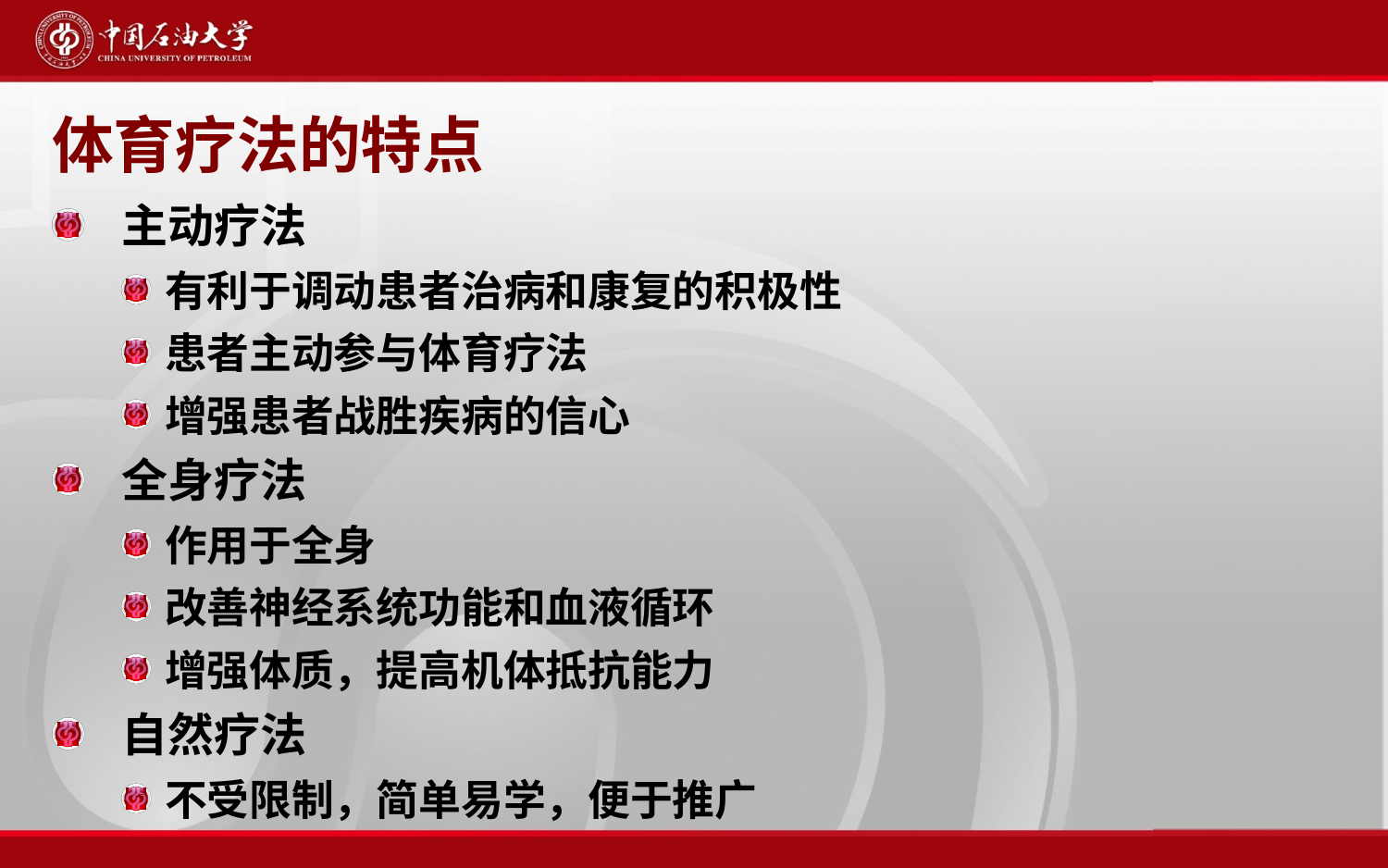

# 体育疗法的特点
主动疗法
有利于调动患者治病和康复的积极性
患者主动参与体育疗法
增强患者战胜疾病的信心
全身疗法
作用于全身
改善神经系统功能和血液循环
增强体质，提高机体抵抗能力
自然疗法
不受限制，简单易学，便于推广